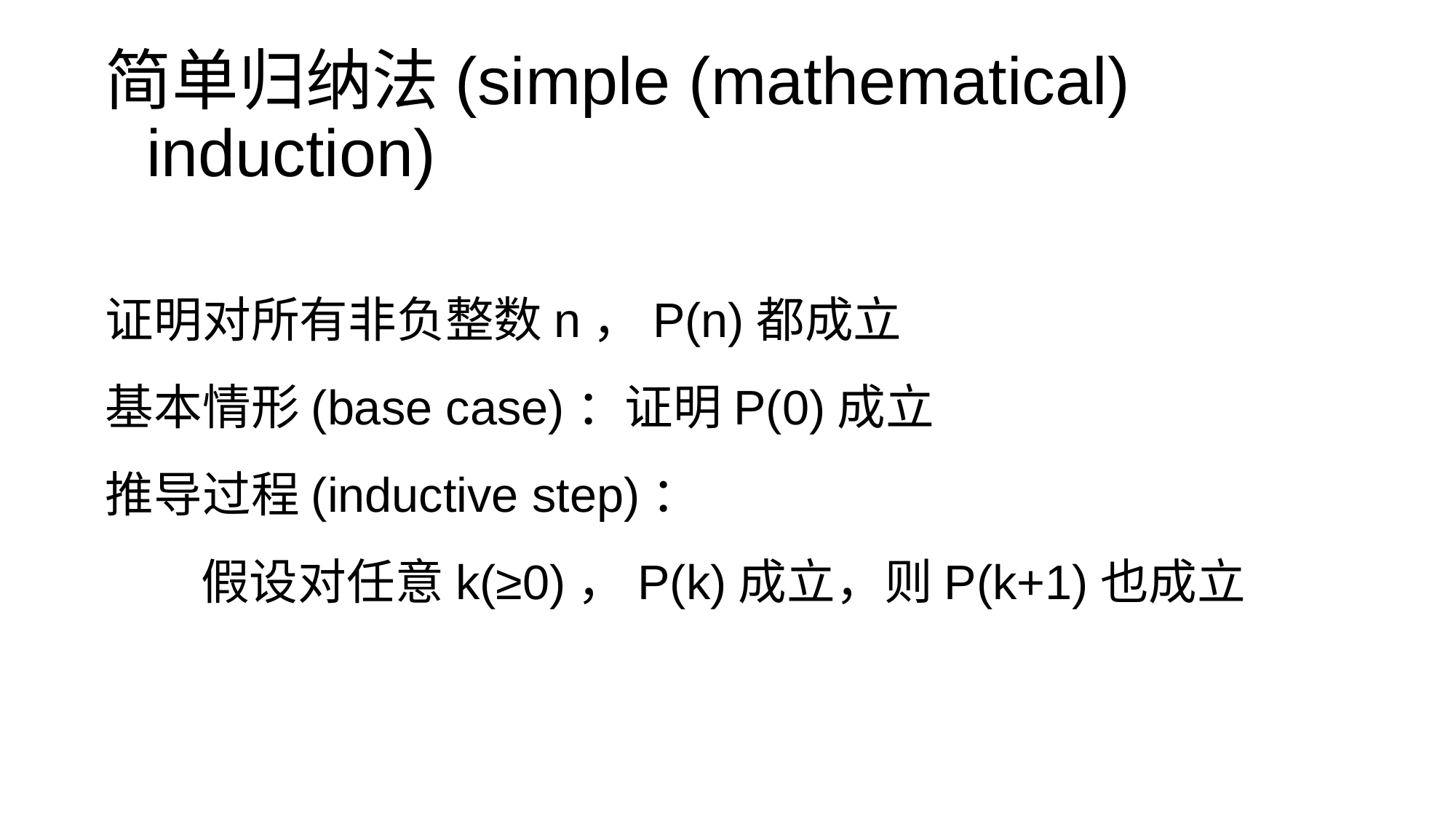

简单归纳法(simple (mathematical) induction)
证明对所有非负整数n，P(n)都成立
基本情形(base case)：证明P(0)成立
推导过程(inductive step)：
     假设对任意k(≥0)，P(k)成立，则P(k+1)也成立